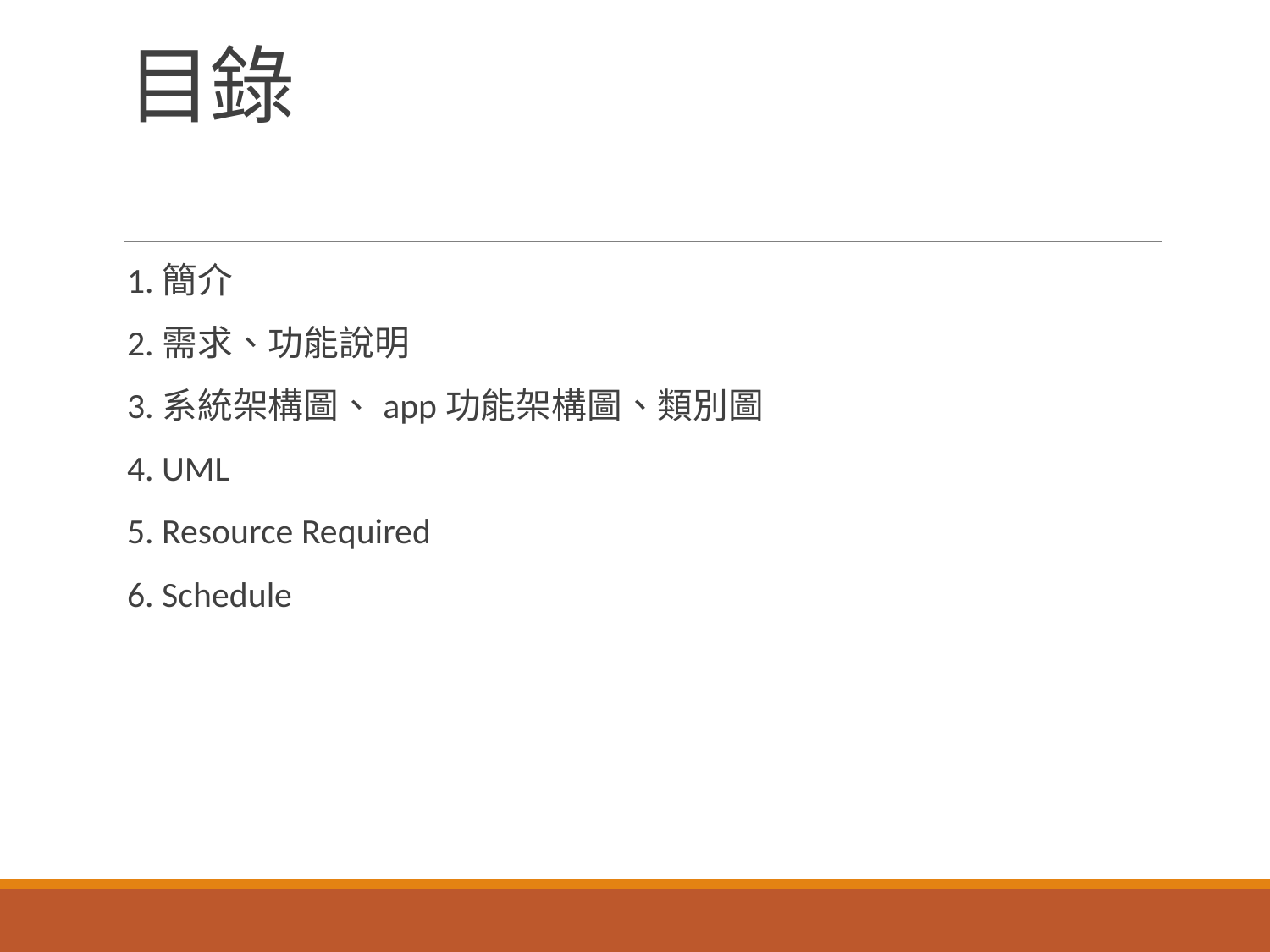

# 目錄
1.簡介
2.需求、功能說明
3.系統架構圖、app功能架構圖、類別圖
4. UML
5. Resource Required
6. Schedule